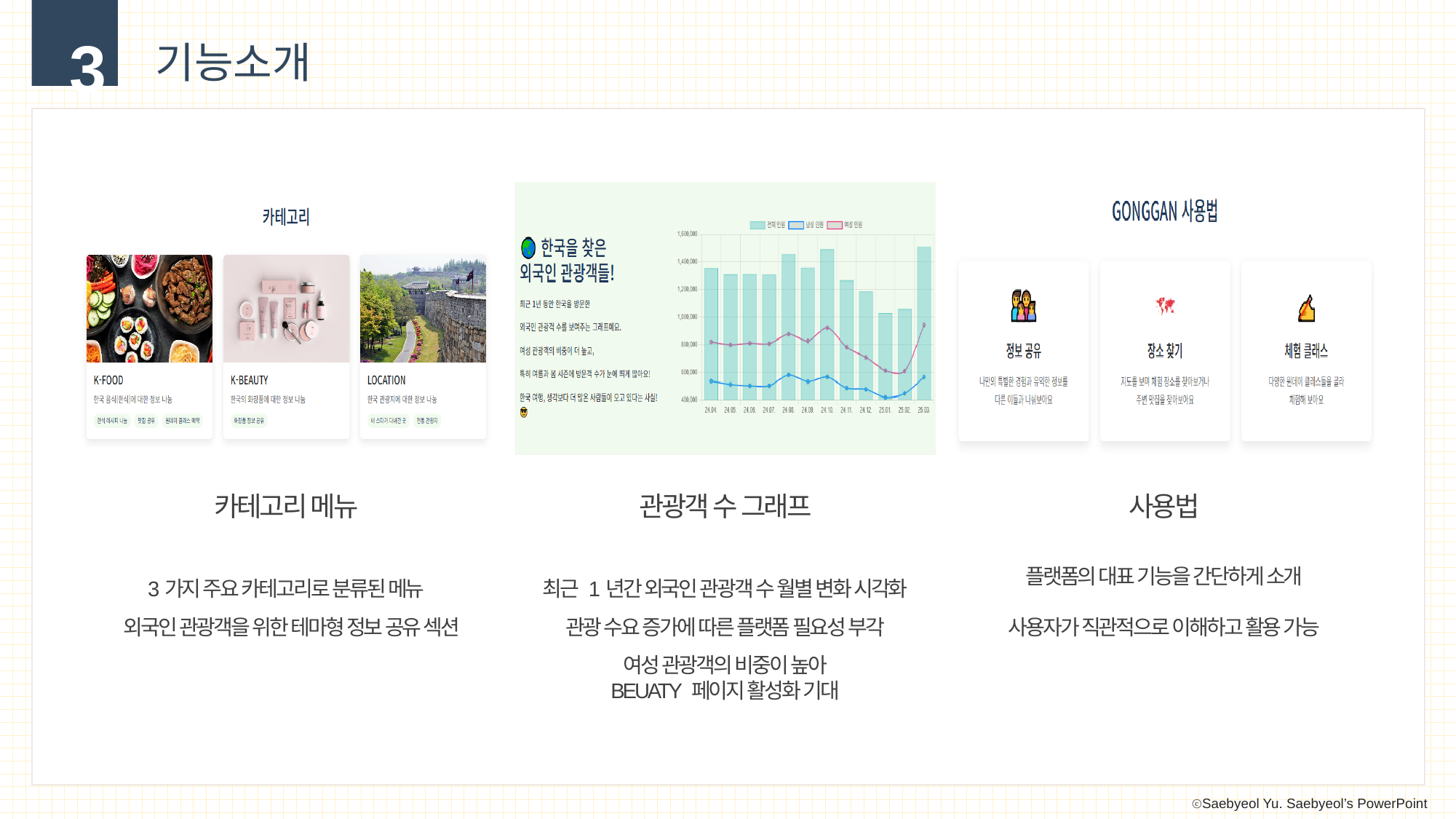

3
기능소개

카테고리 메뉴
관광객 수 그래프
사용법
3가지 주요 카테고리로 분류된 메뉴
 외국인 관광객을 위한 테마형 정보 공유 섹션

최근 1년간 외국인 관광객 수 월별 변화 시각화
관광 수요 증가에 따른 플랫폼 필요성 부각
여성 관광객의 비중이 높아
BEUATY 페이지 활성화 기대
플랫폼의 대표 기능을 간단하게 소개

사용자가 직관적으로 이해하고 활용 가능